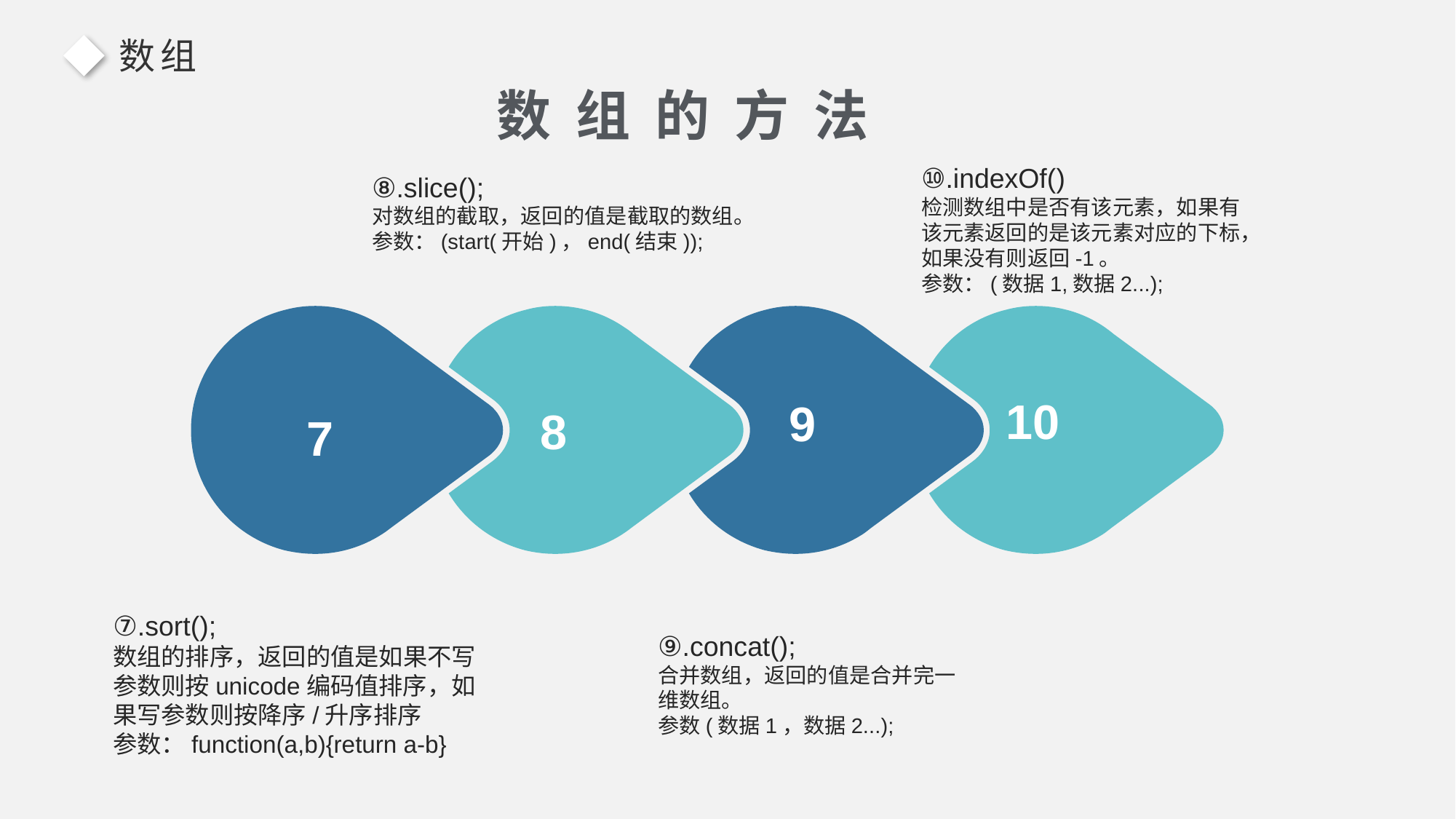

数组

数  组  的  方  法
⑩.indexOf()
检测数组中是否有该元素，如果有该元素返回的是该元素对应的下标，如果没有则返回-1。
参数：(数据1,数据2...);

10
⑧.slice();
对数组的截取，返回的值是截取的数组。
参数：(start(开始)，end(结束));

8

7
⑦.sort();
数组的排序，返回的值是如果不写参数则按unicode编码值排序，如果写参数则按降序/升序排序
参数：function(a,b){return a-b}

9
⑨.concat();
合并数组，返回的值是合并完一维数组。
参数(数据1，数据2...);